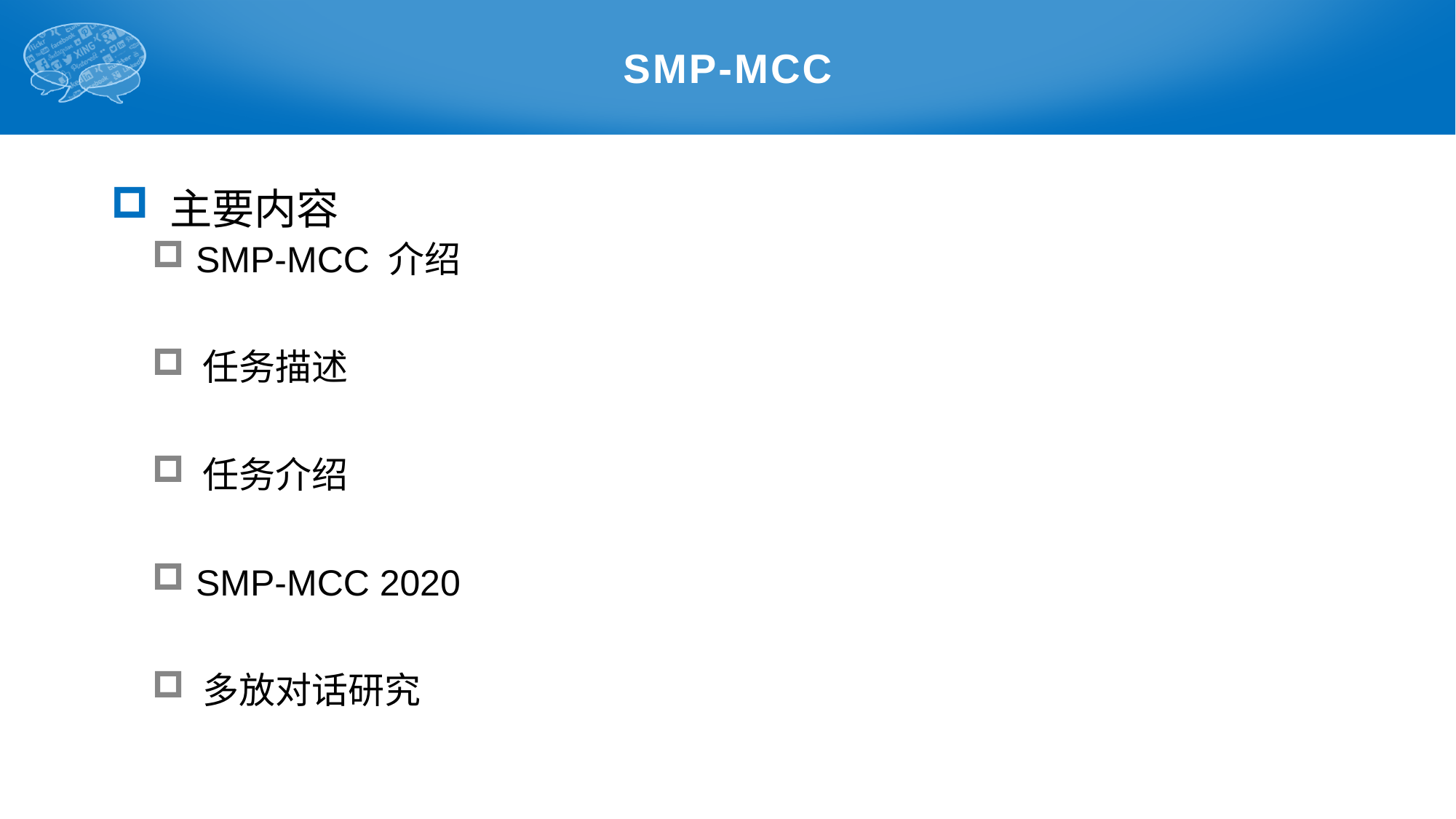

# SMP-MCC
 主要内容
 SMP-MCC 介绍

 任务描述

 任务介绍

 SMP-MCC 2020

 多放对话研究